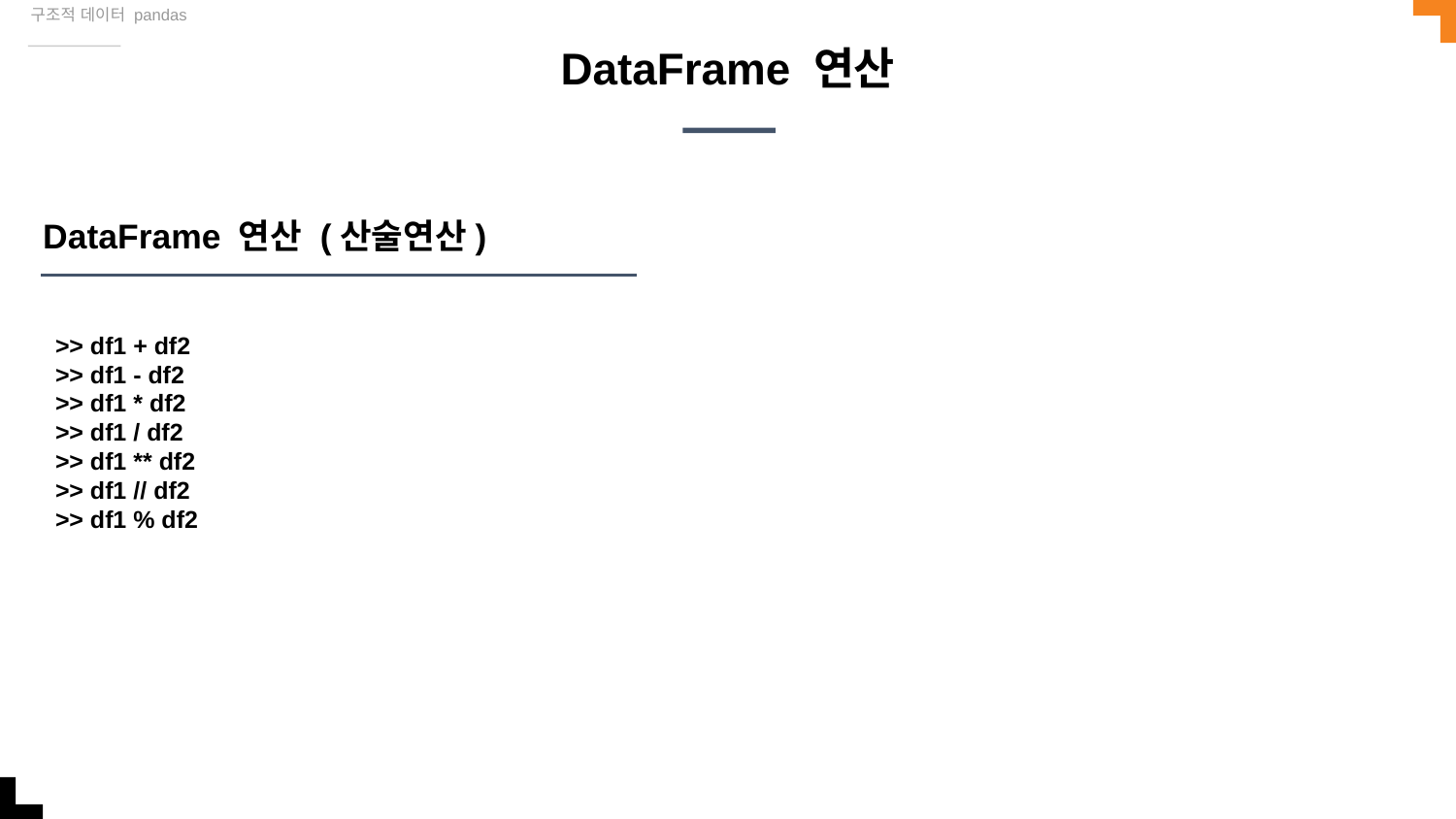

구조적 데이터 pandas
# DataFrame 연산
DataFrame 연산 (산술연산)

>> df1 + df2
>> df1 - df2
>> df1 * df2
>> df1 / df2
>> df1 ** df2
>> df1 // df2
>> df1 % df2